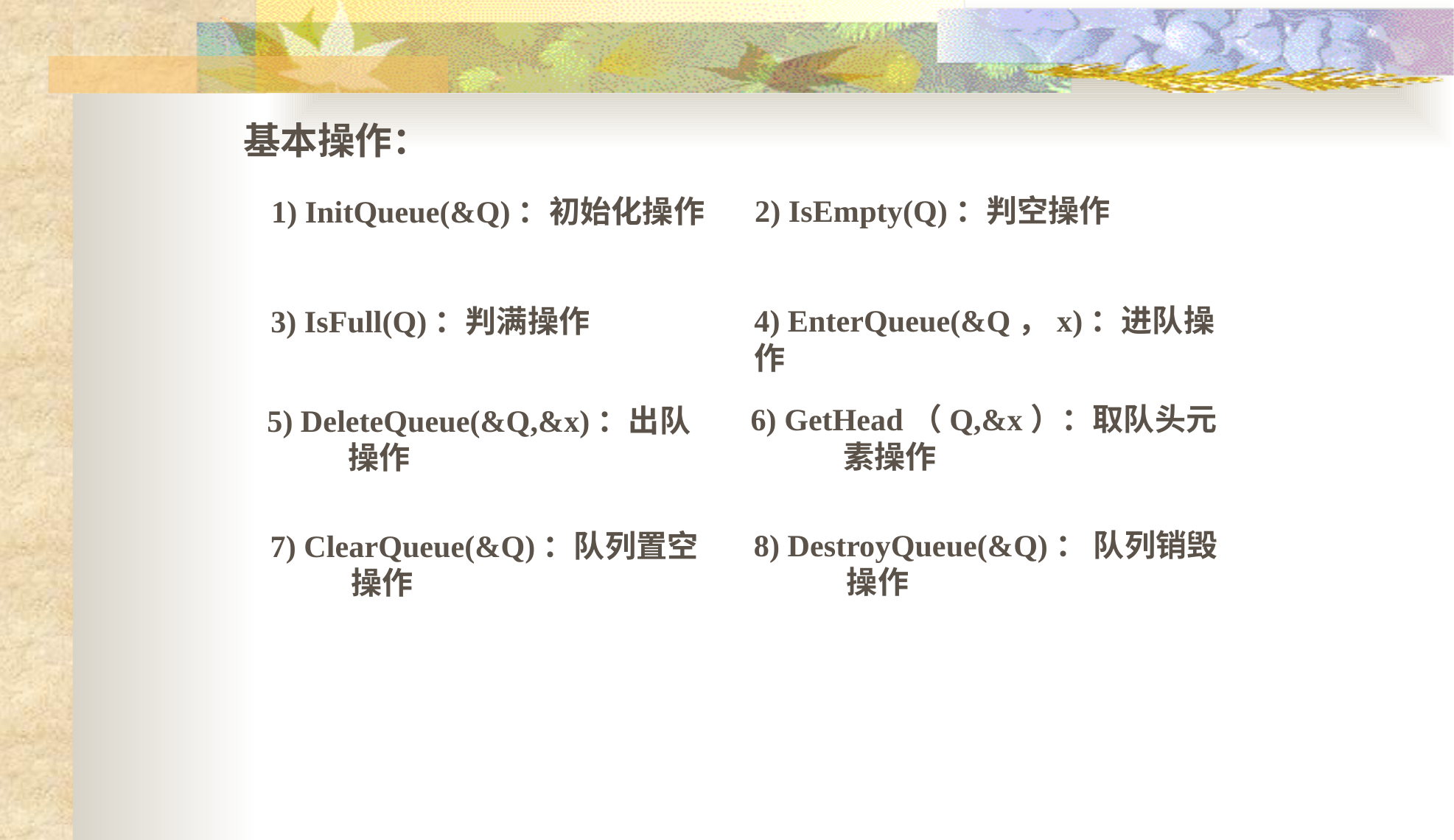

基本操作：
2) IsEmpty(Q)：判空操作
1) InitQueue(&Q)：初始化操作
4) EnterQueue(&Q，x)：进队操作
3) IsFull(Q)：判满操作
6) GetHead（Q,&x）：取队头元素操作
5) DeleteQueue(&Q,&x)：出队操作
8) DestroyQueue(&Q)： 队列销毁操作
7) ClearQueue(&Q)：队列置空操作